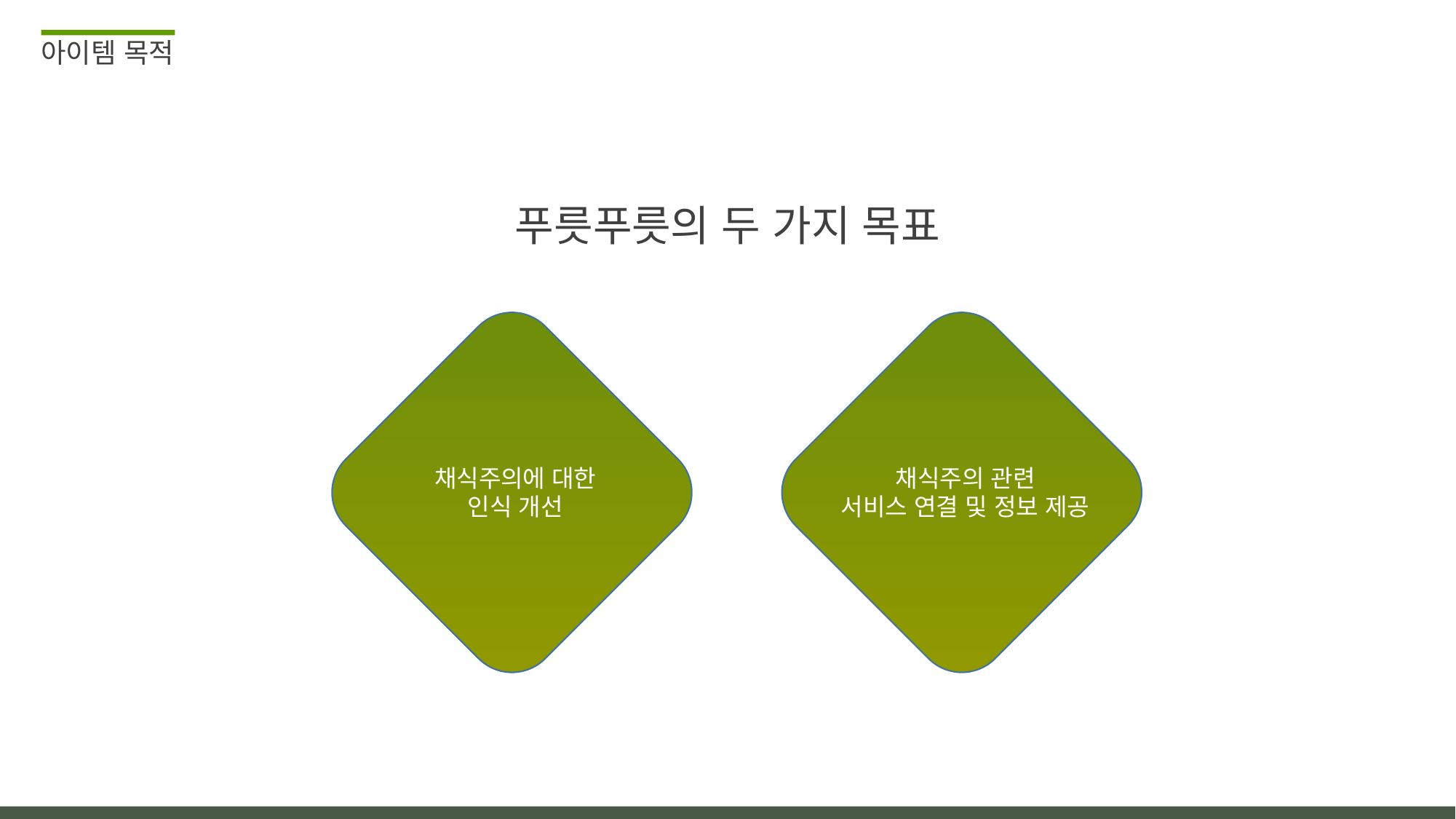

아이템 목적
푸릇푸릇의 두 가지 목표

채식주의에 대한
인식 개선

채식주의 관련
서비스 연결 및 정보 제공